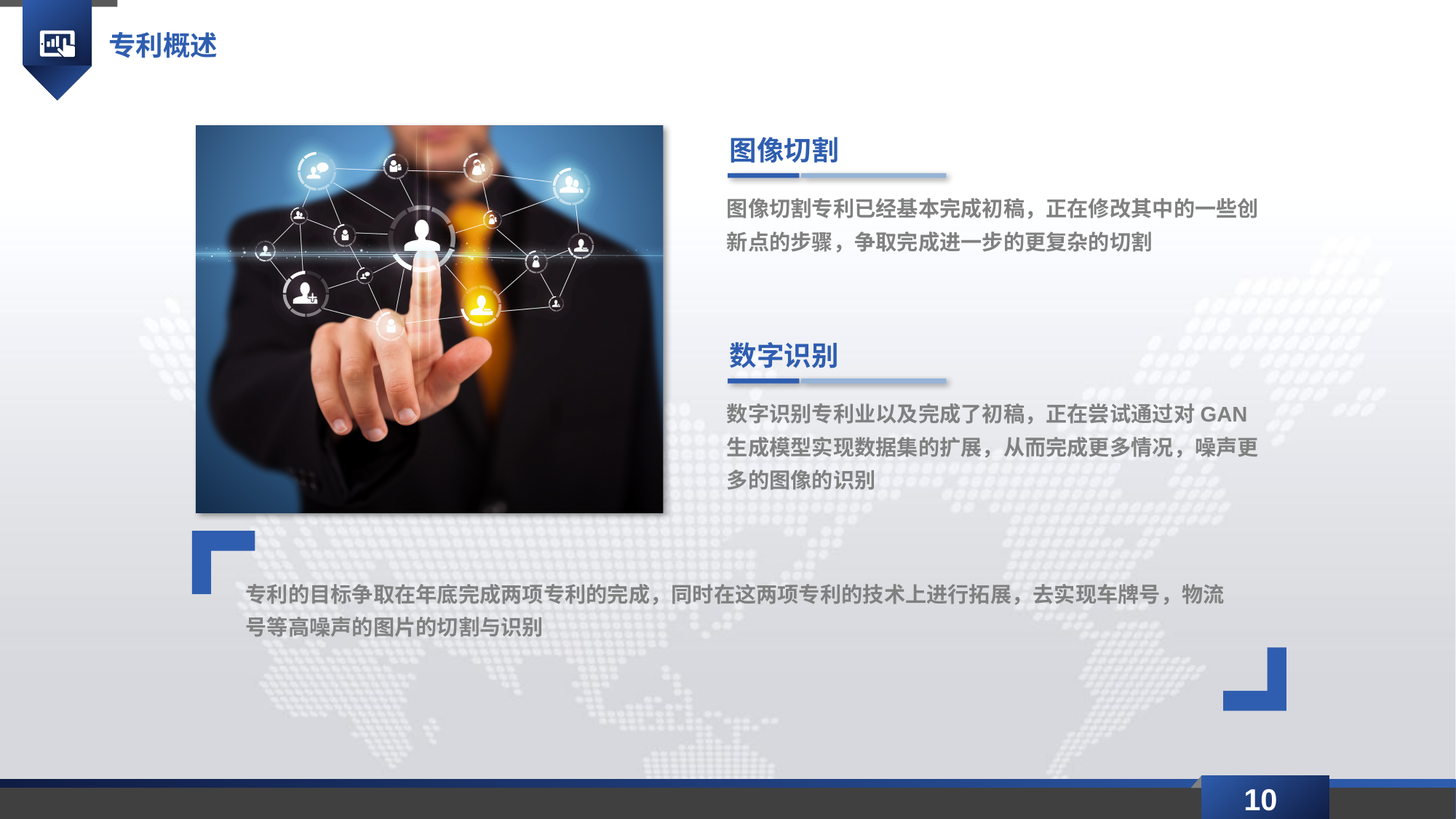

专利概述

图像切割

图像切割专利已经基本完成初稿，正在修改其中的一些创新点的步骤，争取完成进一步的更复杂的切割
数字识别

数字识别专利业以及完成了初稿，正在尝试通过对GAN生成模型实现数据集的扩展，从而完成更多情况，噪声更多的图像的识别

专利的目标争取在年底完成两项专利的完成，同时在这两项专利的技术上进行拓展，去实现车牌号，物流号等高噪声的图片的切割与识别

10

延时符